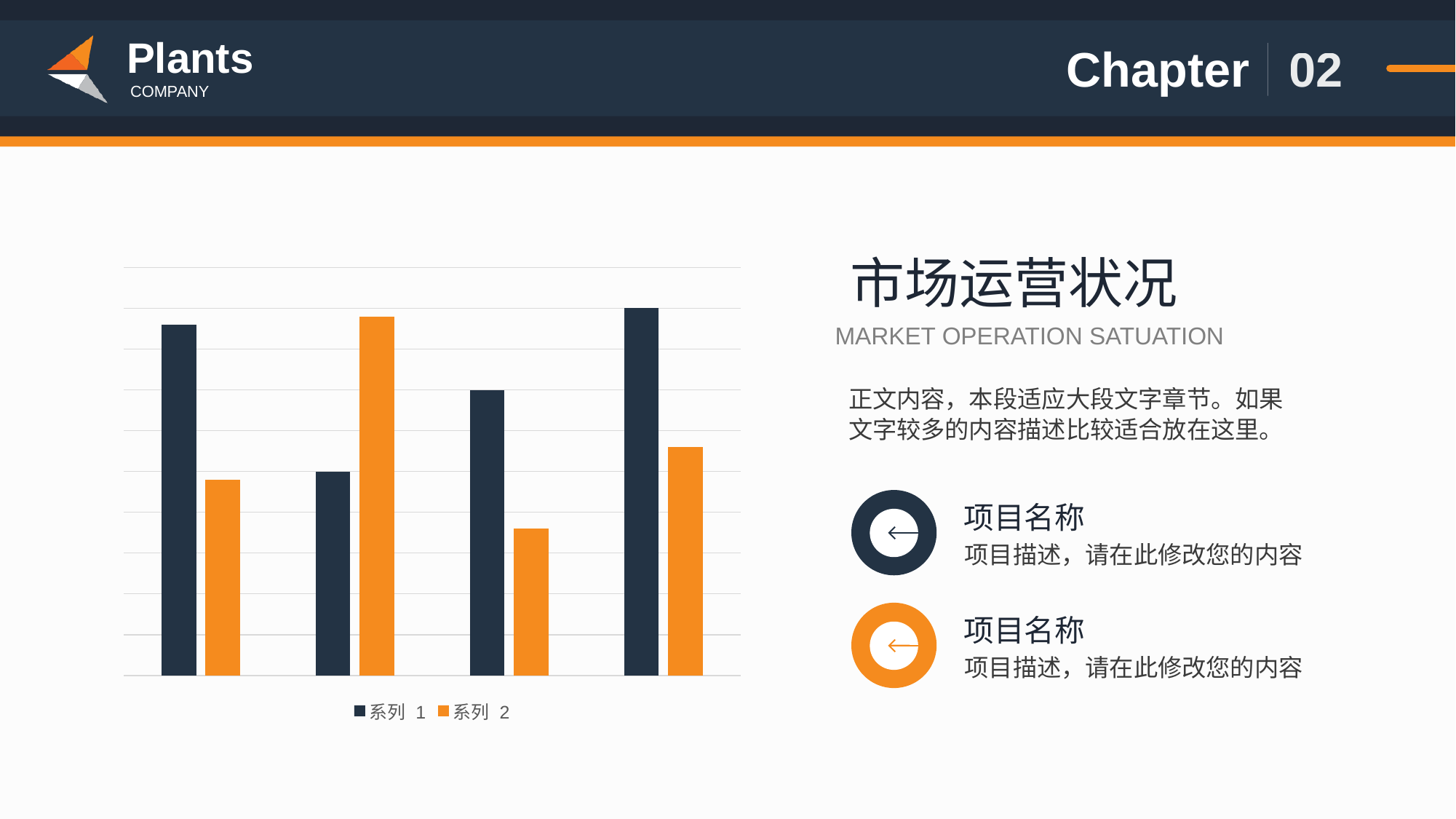

02
市场运营状况
MARKET OPERATION SATUATION

### Chart

| Category | 系列 1 | 系列 2 |
|---|---|---|
| 类别 1 | 4.3 | 2.4 |
| 类别 2 | 2.5 | 4.4 |
| 类别 3 | 3.5 | 1.8 |
| 类别 4 | 4.5 | 2.8 |
正文内容，本段适应大段文字章节。如果文字较多的内容描述比较适合放在这里。

项目名称

项目描述，请在此修改您的内容

项目名称

项目描述，请在此修改您的内容